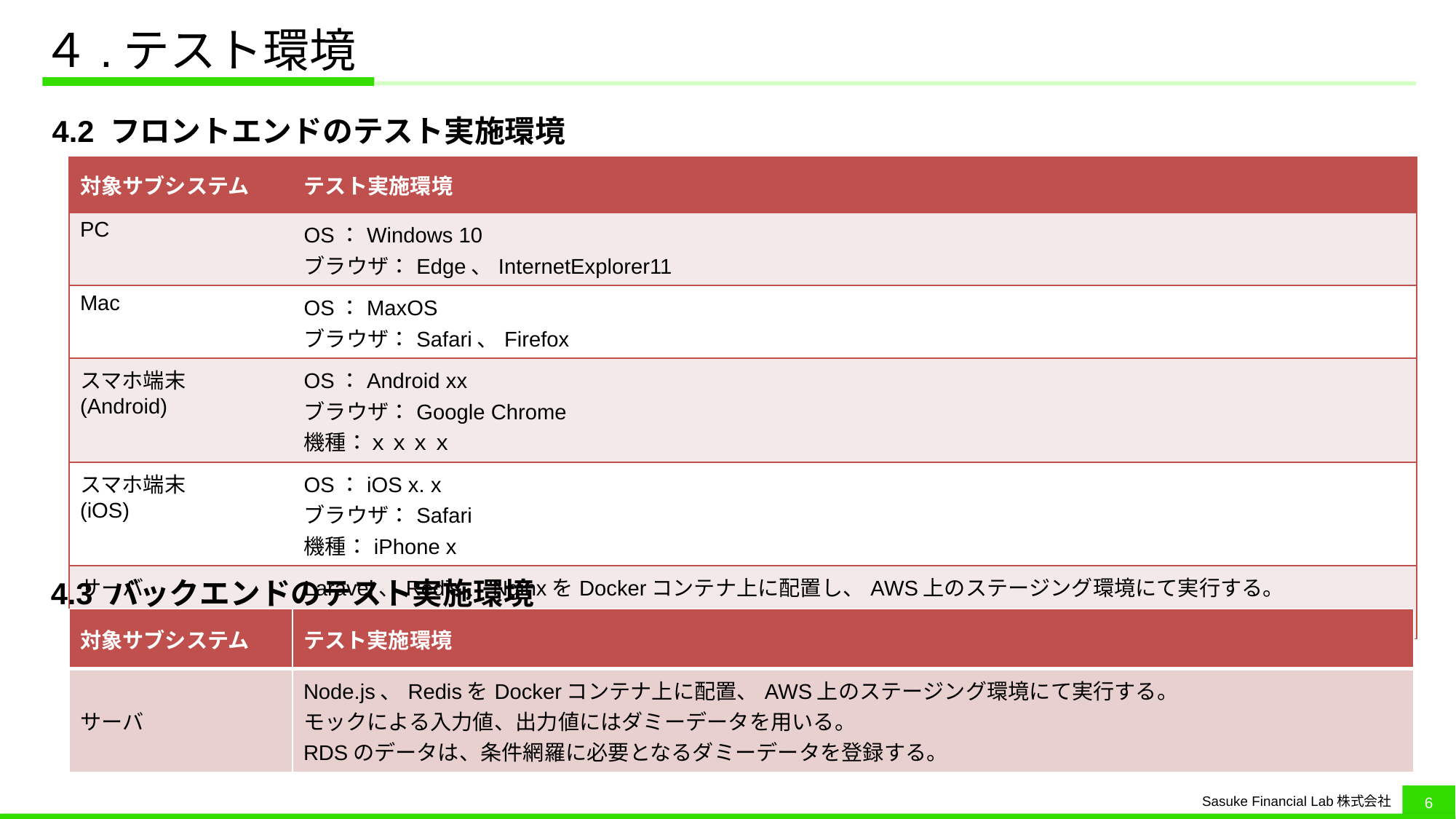

# ４.テスト環境
4.2 フロントエンドのテスト実施環境

| 対象サブシステム | テスト実施環境 |
| --- | --- |
| PC | OS：Windows 10 ブラウザ：Edge、InternetExplorer11 |
| Mac | OS：MaxOS ブラウザ：Safari、Firefox |
| スマホ端末 (Android) | OS：Android xx  ブラウザ：Google Chrome 機種：ｘｘｘｘ |
| スマホ端末 (iOS) | OS：iOS x. x ブラウザ：Safari 機種：iPhone x |
| サーバ | Laravel、Redis、NginxをDockerコンテナ上に配置し、AWS上のステージング環境にて実行する。 モックによる入力値、出力値にはダミーデータを用いる。 |
4.3 バックエンドのテスト実施環境

| 対象サブシステム | テスト実施環境 |
| --- | --- |
| サーバ | Node.js、RedisをDockerコンテナ上に配置、AWS上のステージング環境にて実行する。 モックによる入力値、出力値にはダミーデータを用いる。 RDSのデータは、条件網羅に必要となるダミーデータを登録する。 |
6
Sasuke Financial Lab株式会社